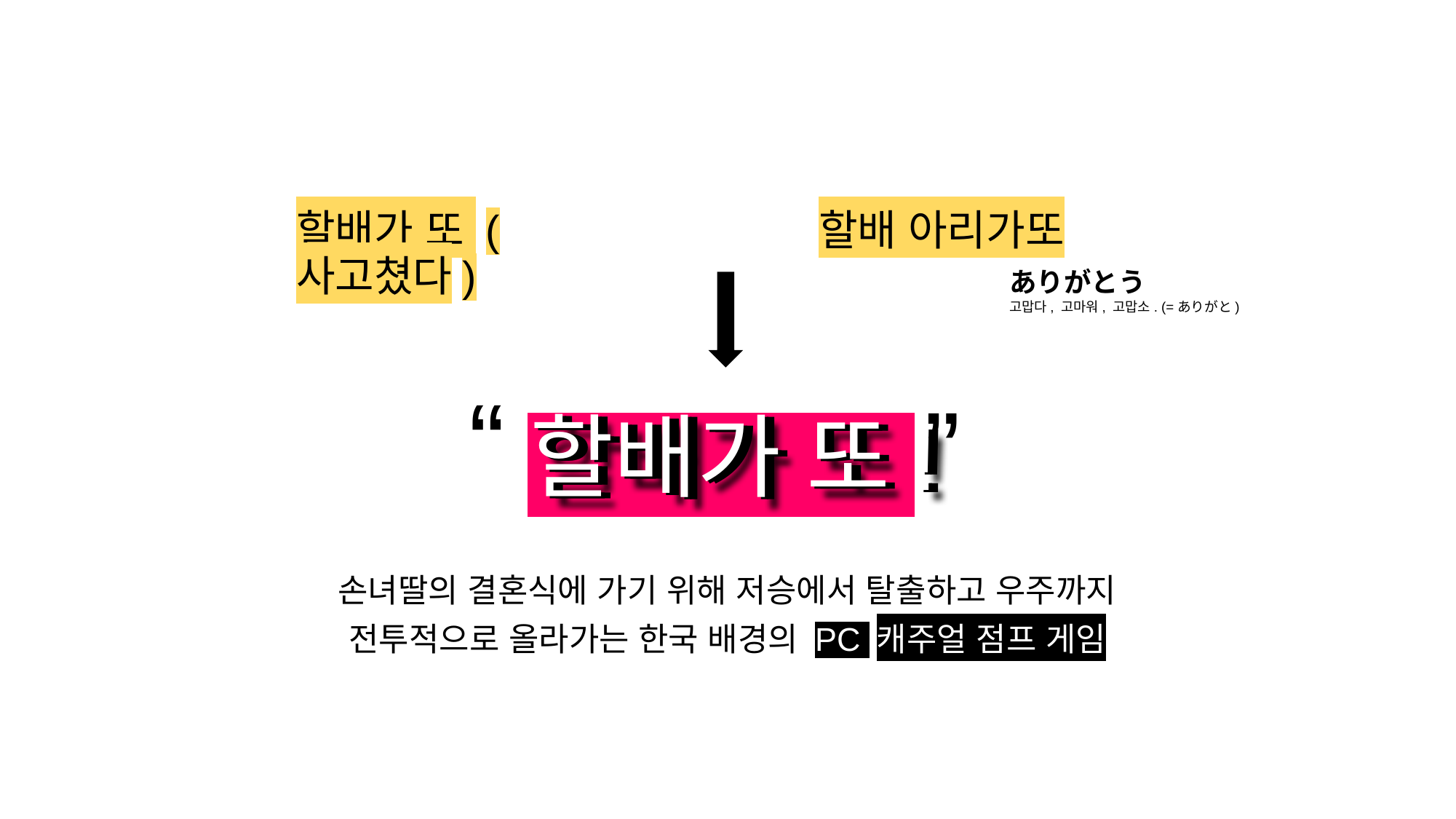

할배가 또 (사고쳤다)
할배 아리가또
ありがとう
고맙다, 고마워, 고맙소. (=ありがと)

“
할배가 또!
할배가 또!
# 할배가 또!
”

손녀딸의 결혼식에 가기 위해 저승에서 탈출하고 우주까지
전투적으로 올라가는 한국 배경의 PC 캐주얼 점프 게임